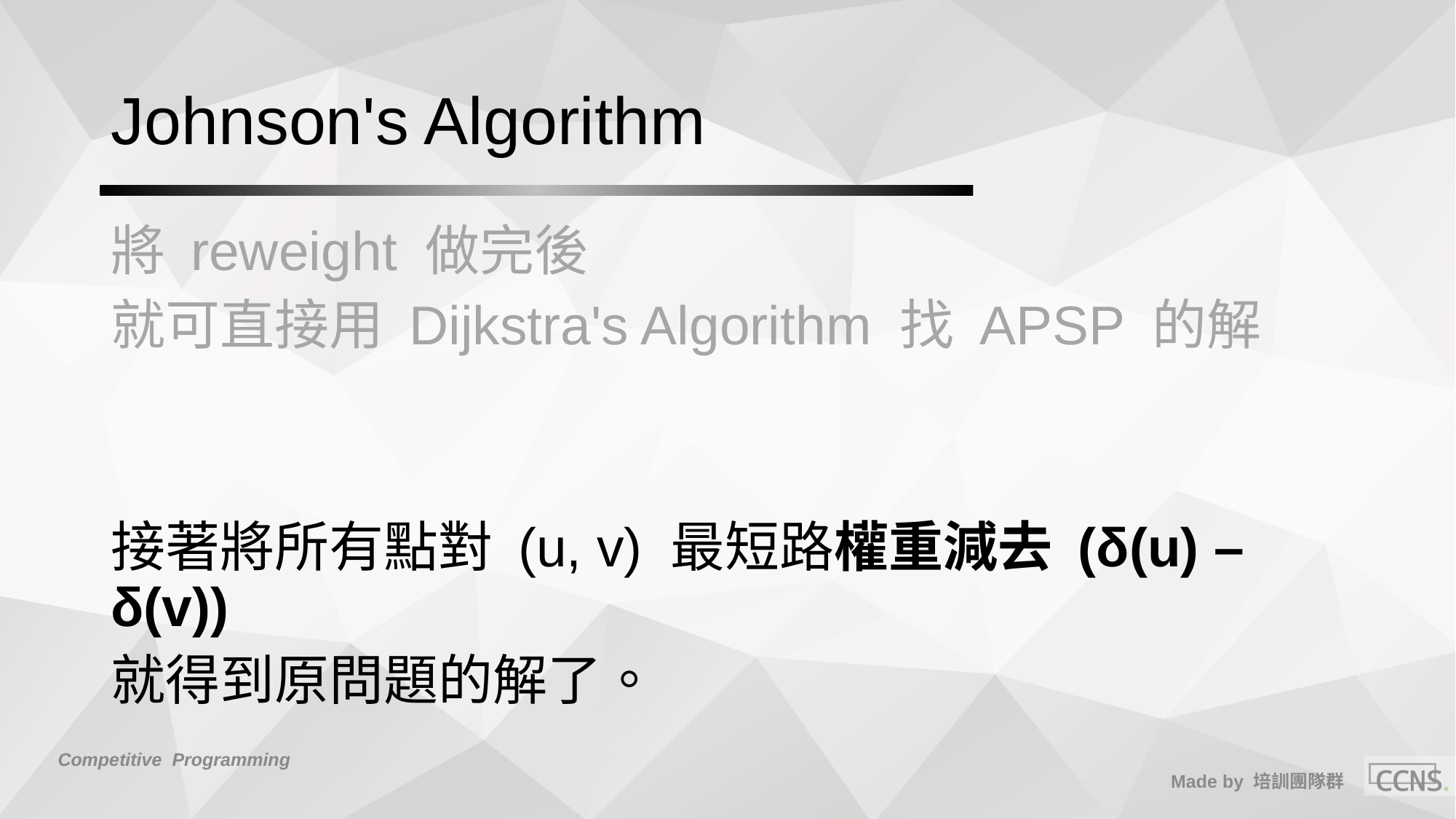

# Johnson's Algorithm
將 reweight 做完後
就可直接用 Dijkstra's Algorithm 找 APSP 的解

接著將所有點對 (u, v) 最短路權重減去 (δ(u) – δ(v))
就得到原問題的解了。